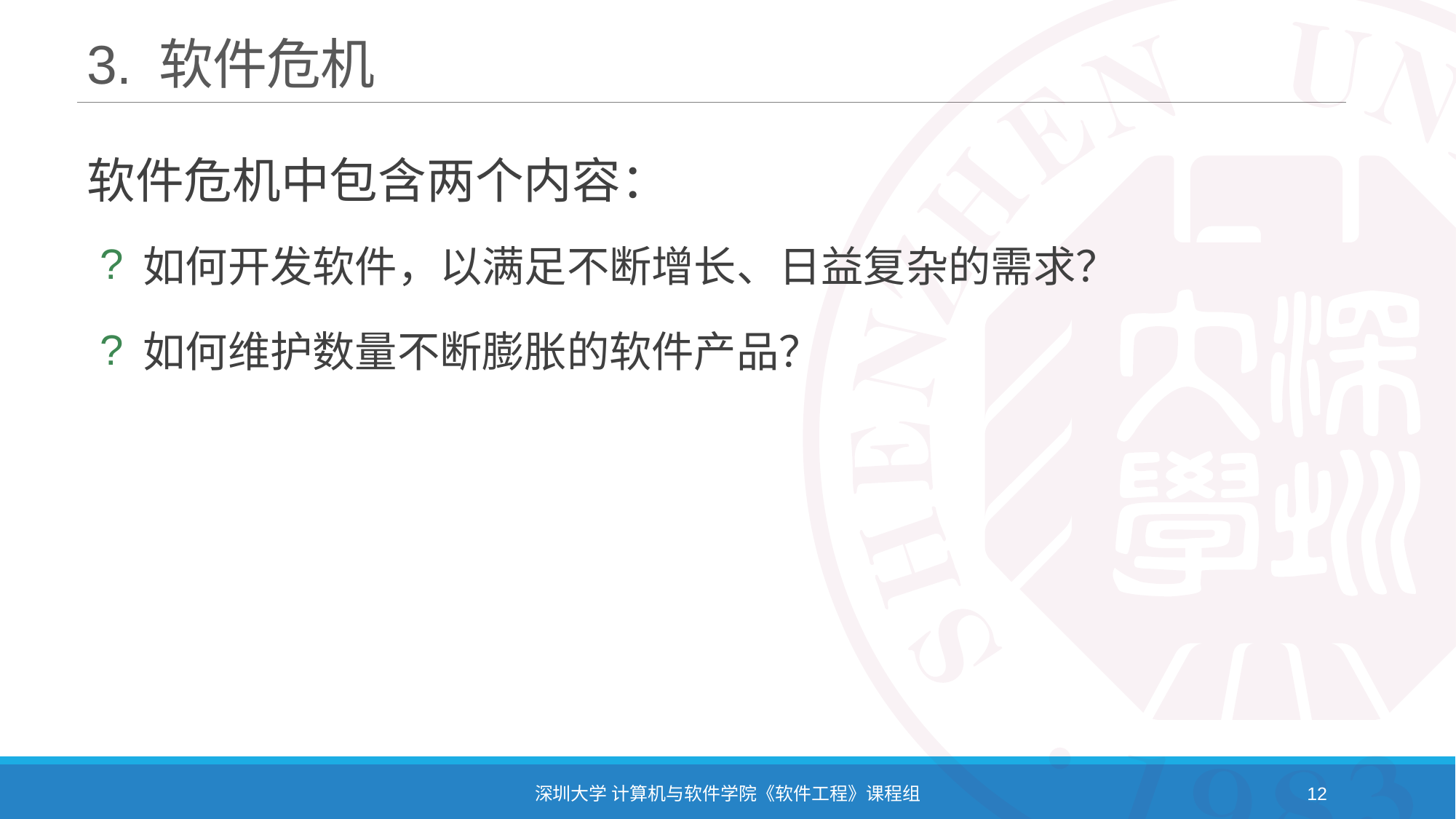

# 3. 软件危机
软件危机中包含两个内容：
 如何开发软件，以满足不断增长、日益复杂的需求？
 如何维护数量不断膨胀的软件产品？

深圳大学 计算机与软件学院《软件工程》课程组
12